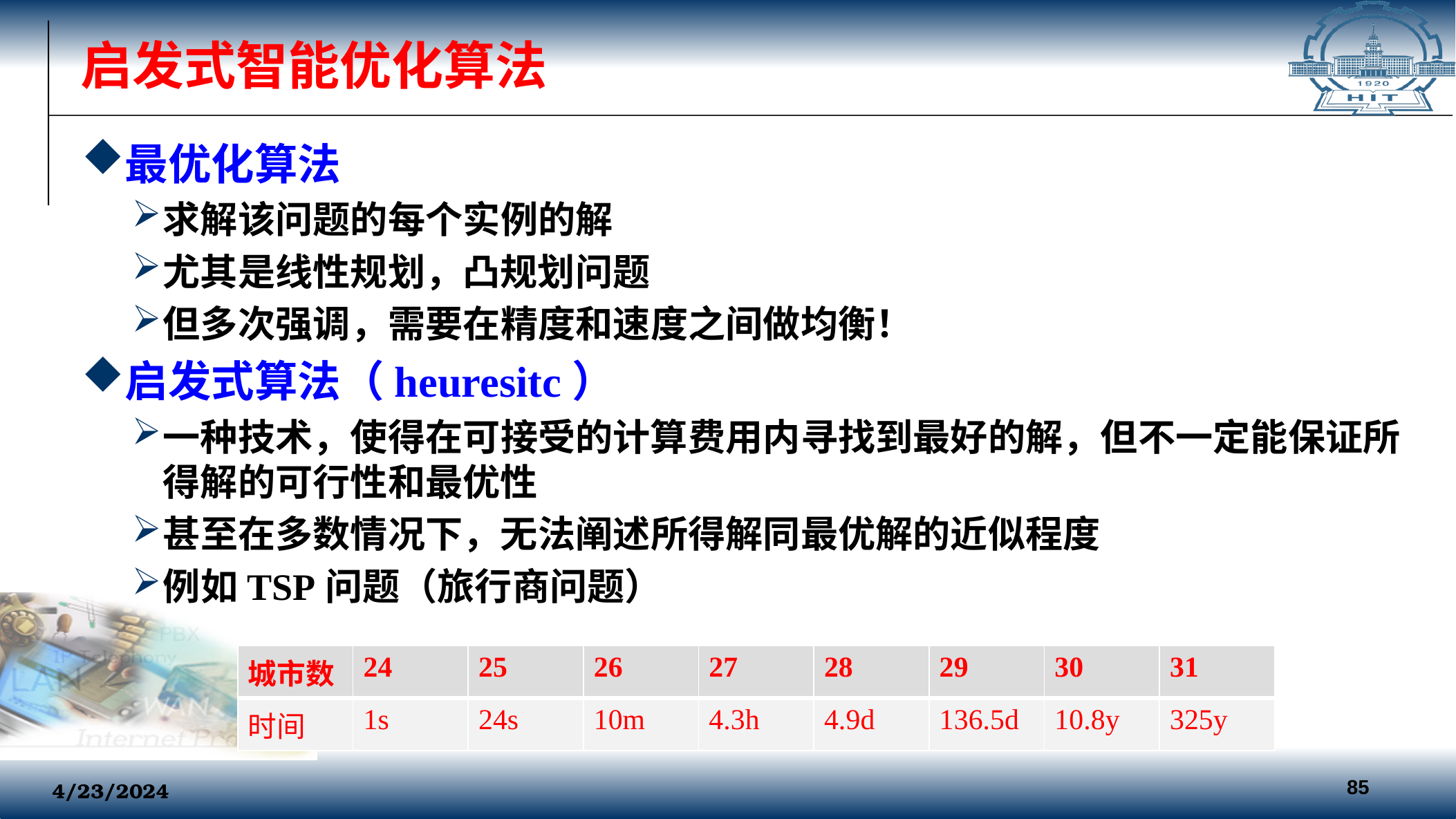

# 启发式智能优化算法
最优化算法
求解该问题的每个实例的解
尤其是线性规划，凸规划问题
但多次强调，需要在精度和速度之间做均衡！
启发式算法（heuresitc）
一种技术，使得在可接受的计算费用内寻找到最好的解，但不一定能保证所得解的可行性和最优性
甚至在多数情况下，无法阐述所得解同最优解的近似程度
例如TSP问题（旅行商问题）
| 城市数 | 24 | 25 | 26 | 27 | 28 | 29 | 30 | 31 |
| --- | --- | --- | --- | --- | --- | --- | --- | --- |
| 时间 | 1s | 24s | 10m | 4.3h | 4.9d | 136.5d | 10.8y | 325y |